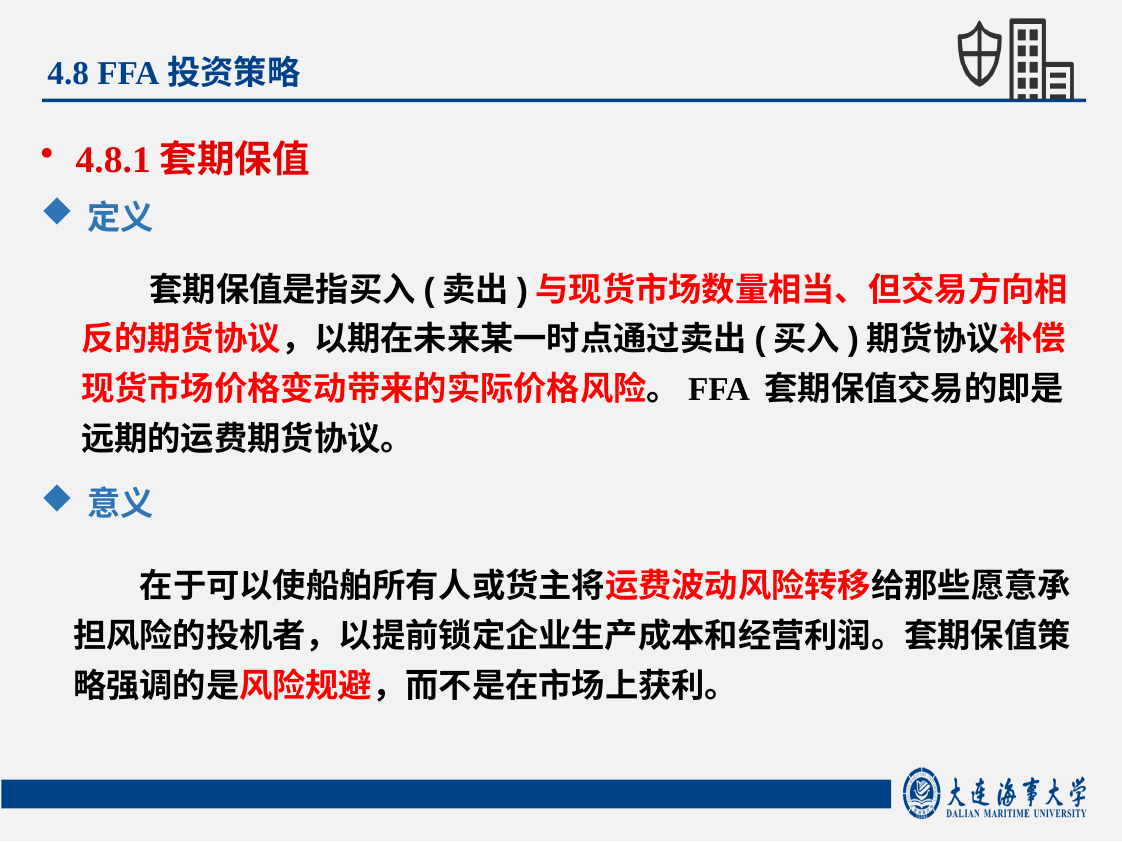

4.8 FFA投资策略
4.8.1套期保值
定义
        套期保值是指买入(卖出)与现货市场数量相当、但交易方向相反的期货协议，以期在未来某一时点通过卖出(买入)期货协议补偿现货市场价格变动带来的实际价格风险。FFA 套期保值交易的即是远期的运费期货协议。
意义
       在于可以使船舶所有人或货主将运费波动风险转移给那些愿意承担风险的投机者，以提前锁定企业生产成本和经营利润。套期保值策略强调的是风险规避，而不是在市场上获利。